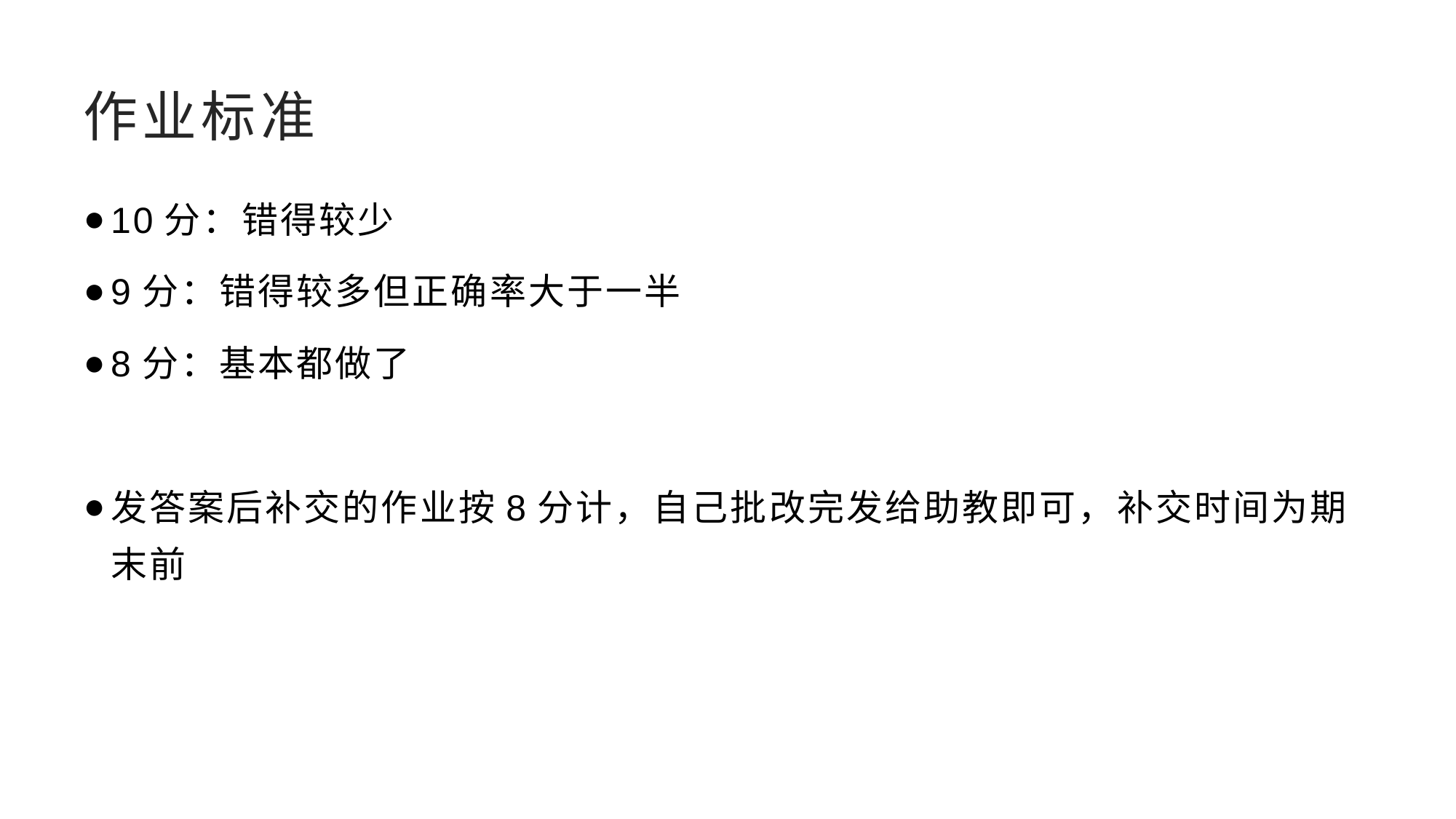

# 作业标准
10分：错得较少
9分：错得较多但正确率大于一半
8分：基本都做了

发答案后补交的作业按8分计，自己批改完发给助教即可，补交时间为期末前